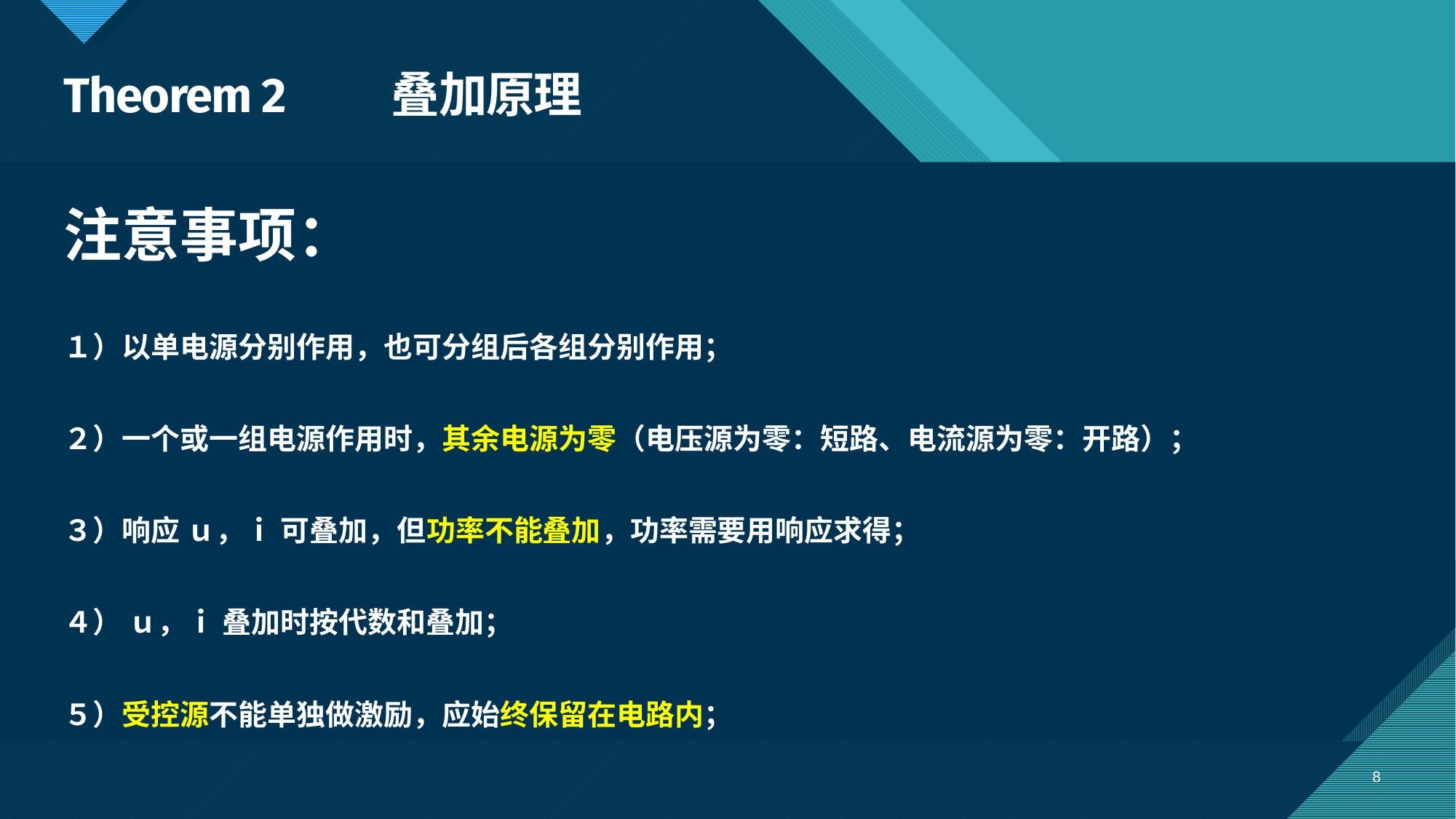

# Theorem 2	叠加原理
注意事项：
１）以单电源分别作用，也可分组后各组分别作用；

２）一个或一组电源作用时，其余电源为零（电压源为零：短路、电流源为零：开路）；

３）响应 ｕ，ｉ 可叠加，但功率不能叠加，功率需要用响应求得；

４） ｕ，ｉ 叠加时按代数和叠加；

５）受控源不能单独做激励，应始终保留在电路内；

8